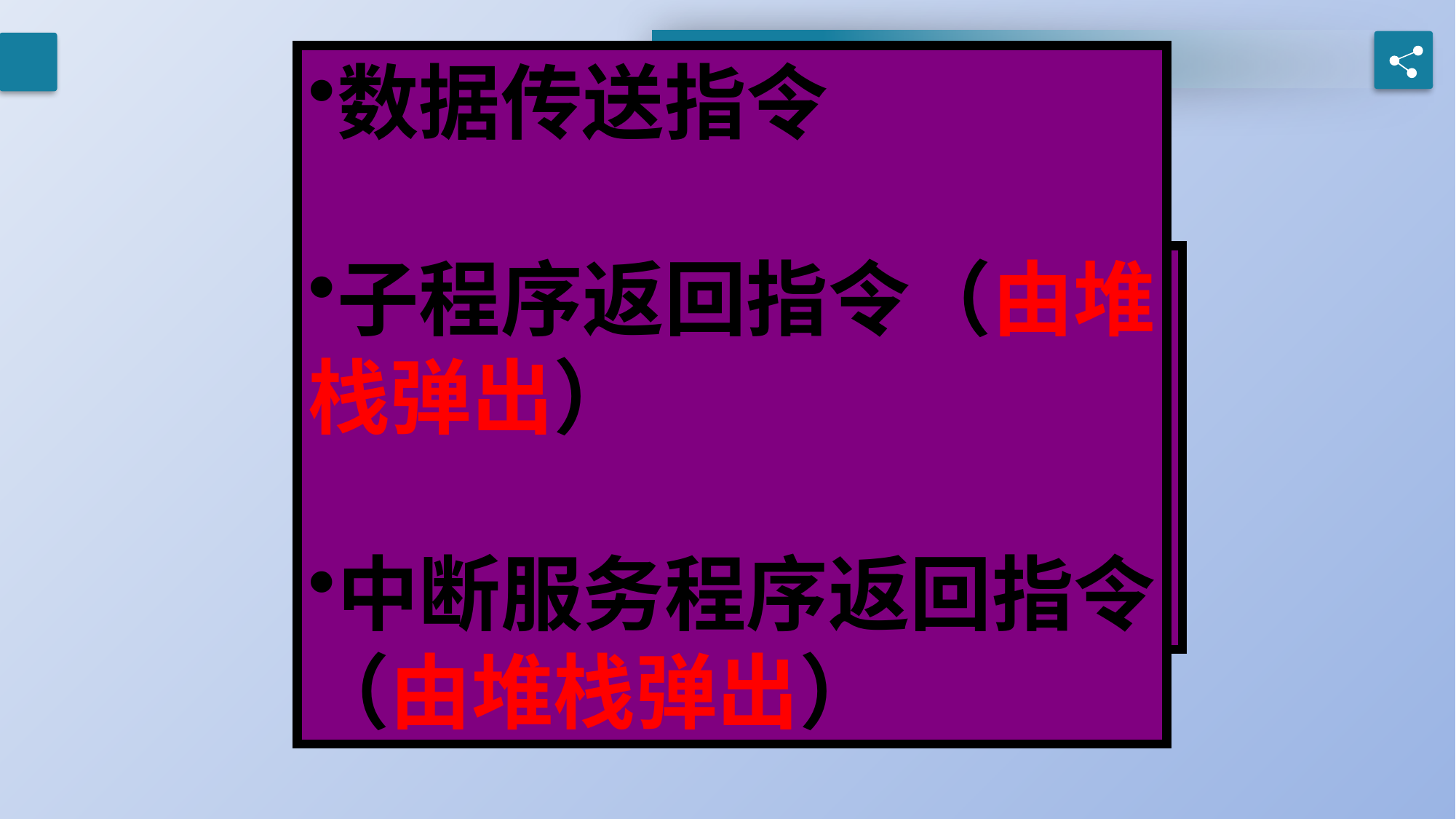

#
数据传送指令

子程序返回指令（由堆
栈弹出）

中断服务程序返回指令
（由堆栈弹出）
如何操作PC

指令：
不同的计算机类型的指令是不同的。

所谓切换就是：
PC     目标地址